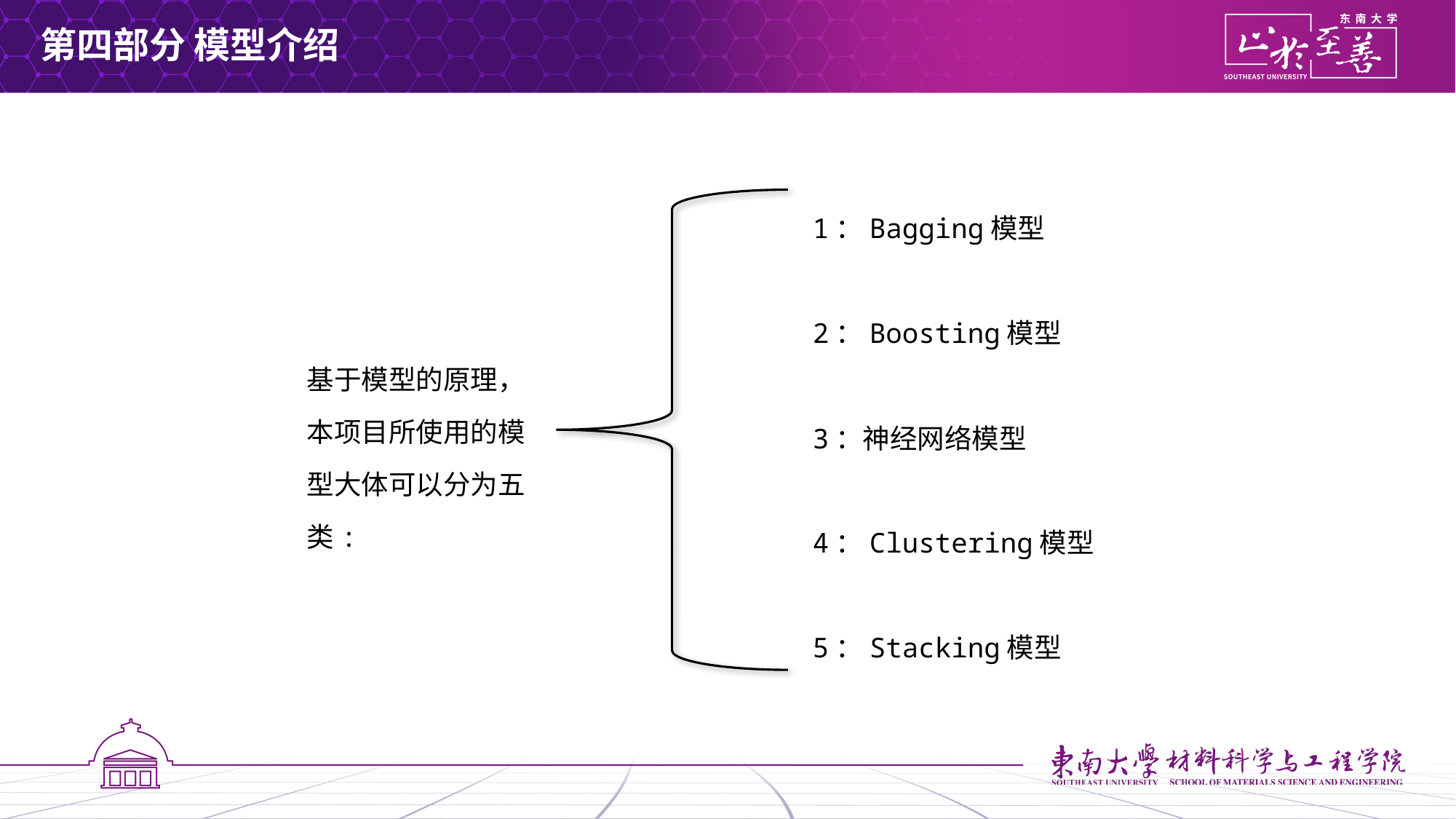

第四部分 模型介绍
1：Bagging模型

2：Boosting模型

3：神经网络模型

4：Clustering模型

5：Stacking模型

基于模型的原理，本项目所使用的模型大体可以分为五类: